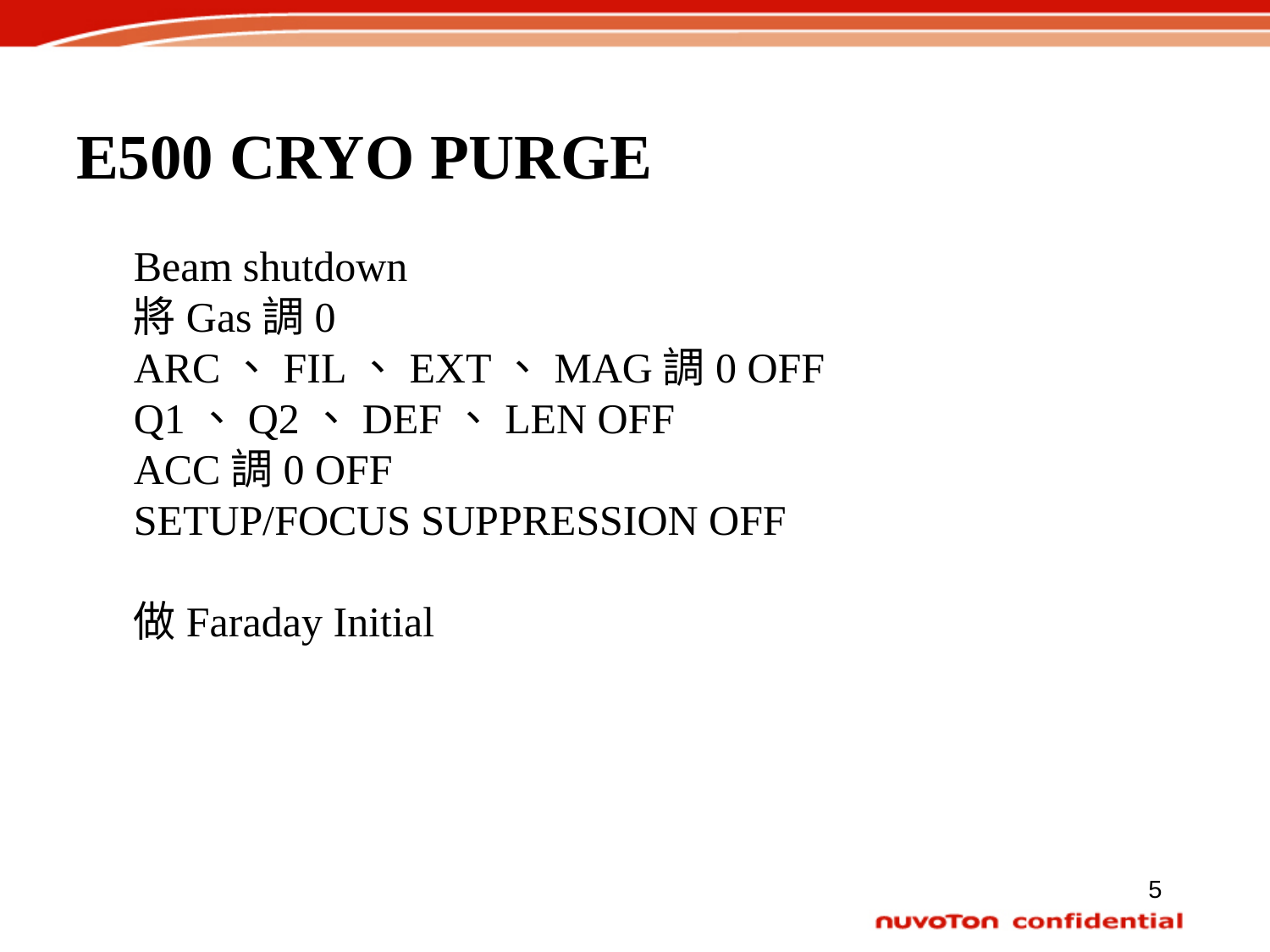

E500 CRYO PURGE
Beam shutdown
將Gas調0
ARC、FIL、EXT、MAG調0 OFF
Q1、Q2、DEF、LEN OFF
ACC調0 OFF
SETUP/FOCUS SUPPRESSION OFF

做Faraday Initial

5